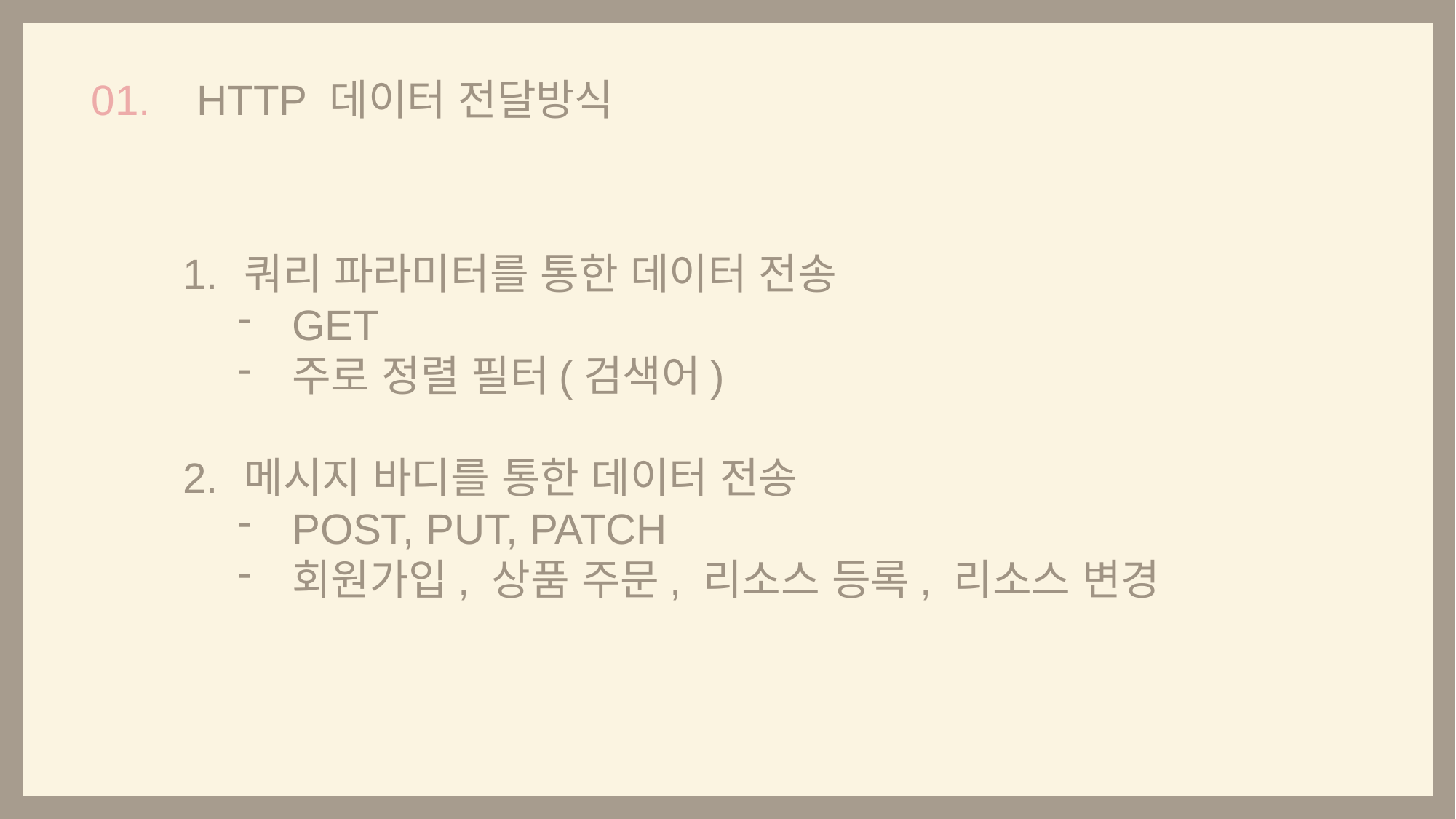

HTTP 데이터 전달방식
01.
쿼리 파라미터를 통한 데이터 전송
GET
주로 정렬 필터(검색어)

메시지 바디를 통한 데이터 전송
POST, PUT, PATCH
회원가입, 상품 주문, 리소스 등록, 리소스 변경